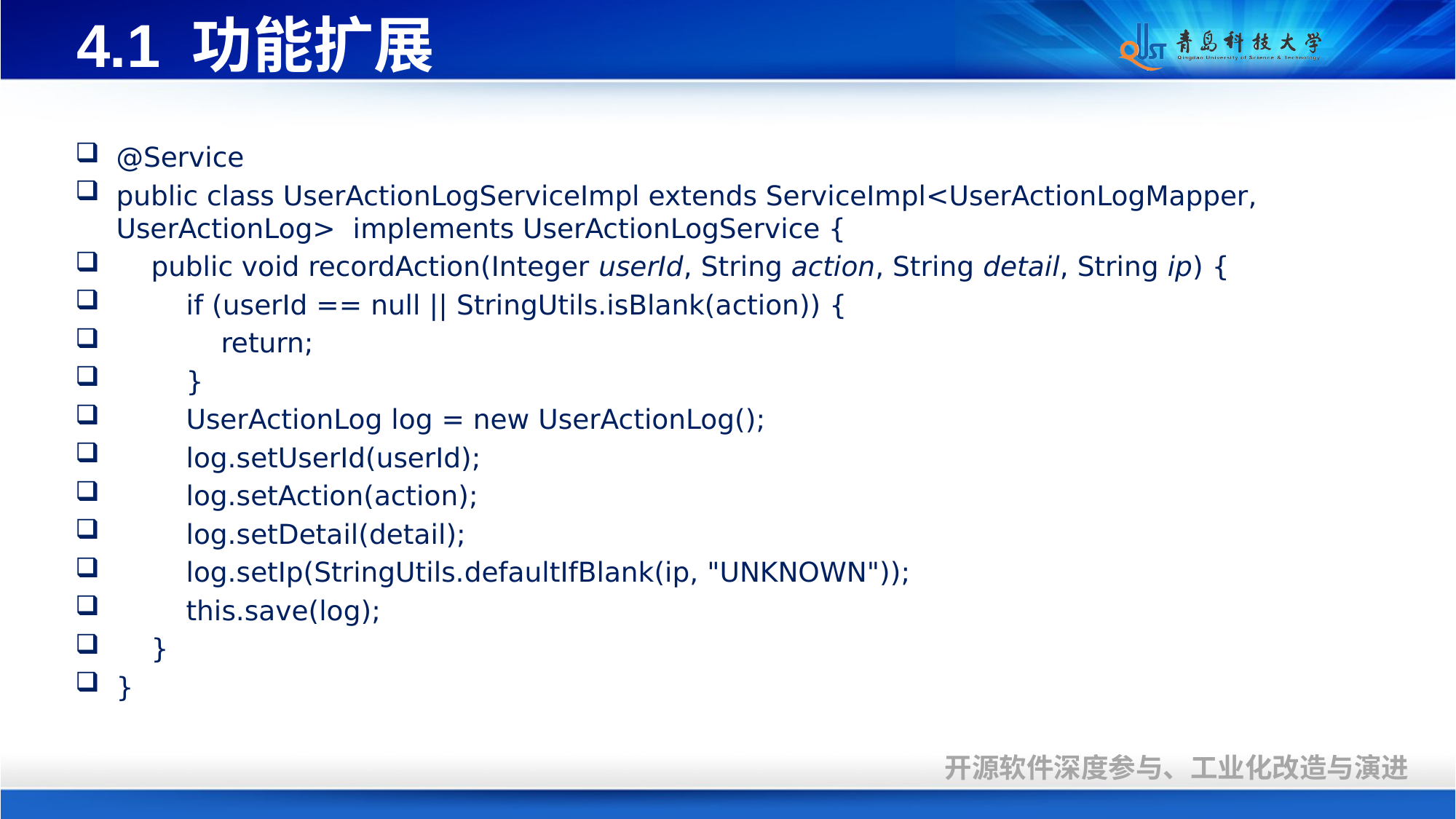

# 4.1 功能扩展
@Service
public class UserActionLogServiceImpl extends ServiceImpl<UserActionLogMapper, UserActionLog>  implements UserActionLogService {
    public void recordAction(Integer userId, String action, String detail, String ip) {
        if (userId == null || StringUtils.isBlank(action)) {
            return;
        }
        UserActionLog log = new UserActionLog();
        log.setUserId(userId);
        log.setAction(action);
        log.setDetail(detail);
        log.setIp(StringUtils.defaultIfBlank(ip, "UNKNOWN"));
        this.save(log);
    }
}